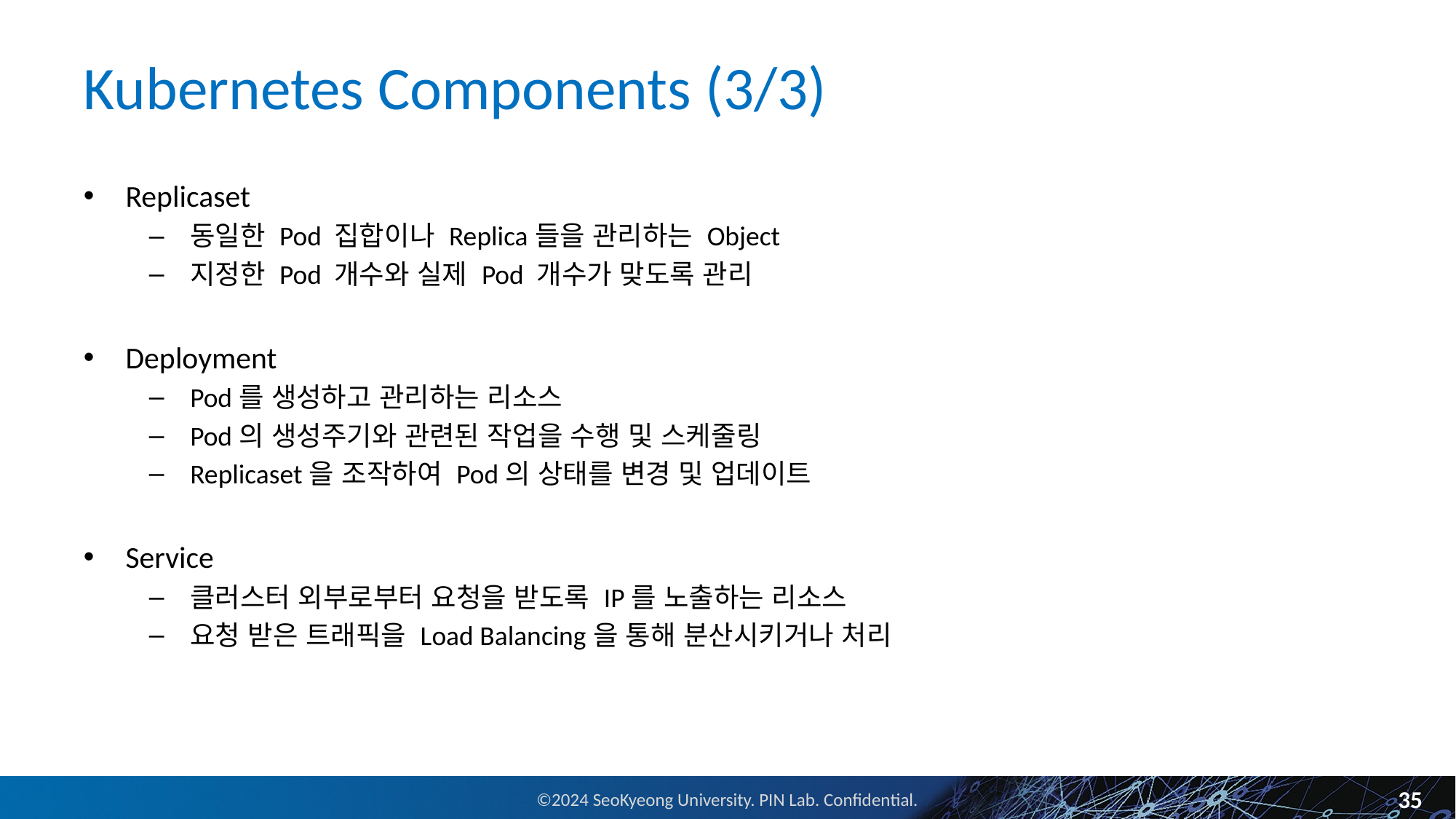

# Kubernetes Components (3/3)
Replicaset
동일한 Pod 집합이나 Replica들을 관리하는 Object
지정한 Pod 개수와 실제 Pod 개수가 맞도록 관리

Deployment
Pod를 생성하고 관리하는 리소스
Pod의 생성주기와 관련된 작업을 수행 및 스케줄링
Replicaset을 조작하여 Pod의 상태를 변경 및 업데이트

Service
클러스터 외부로부터 요청을 받도록 IP를 노출하는 리소스
요청 받은 트래픽을 Load Balancing을 통해 분산시키거나 처리
35